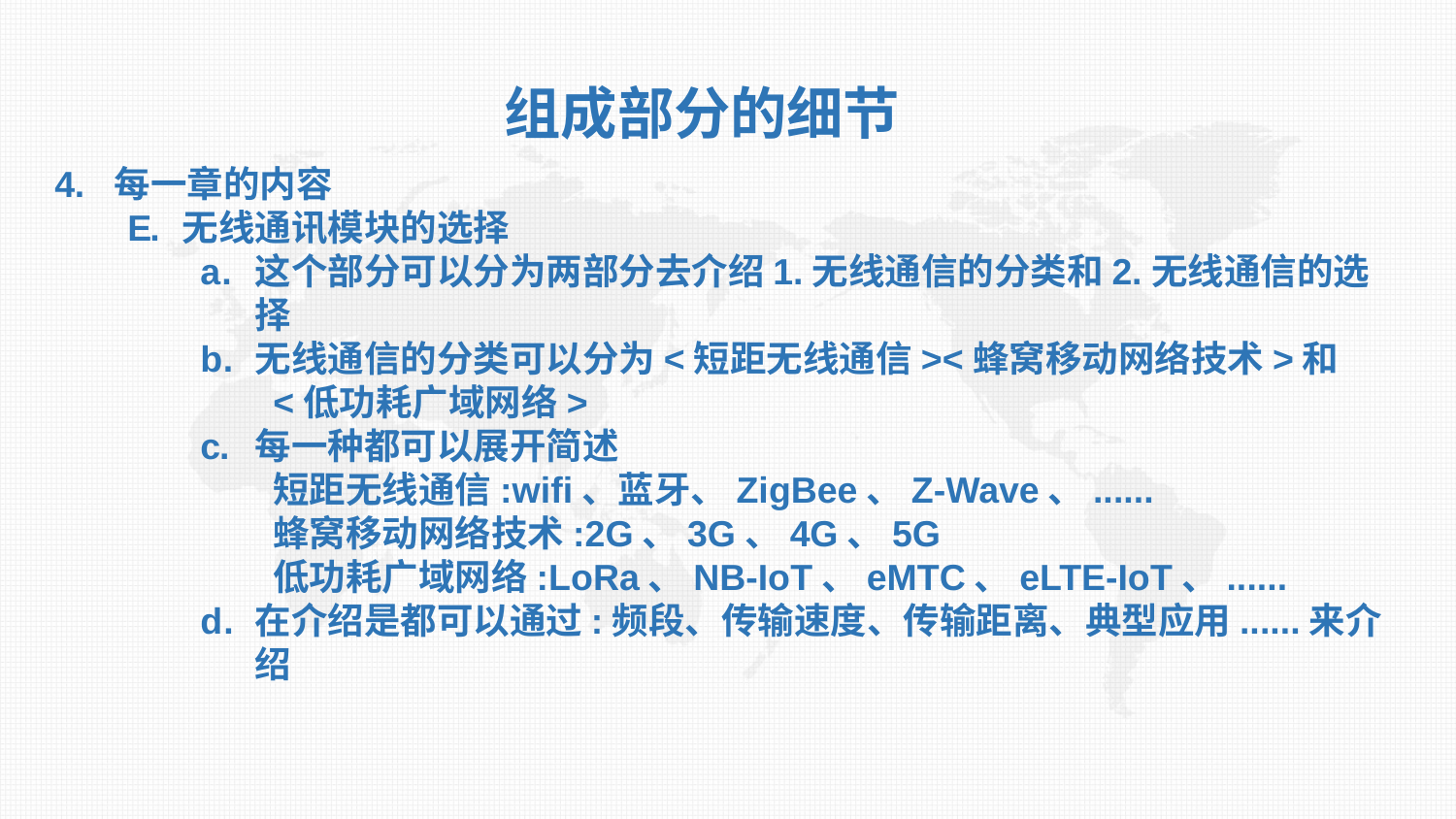

组成部分的细节
4.  每一章的内容
无线通讯模块的选择
这个部分可以分为两部分去介绍1.无线通信的分类和2.无线通信的选择
无线通信的分类可以分为<短距无线通信><蜂窝移动网络技术>和
<低功耗广域网络>
每一种都可以展开简述
短距无线通信:wifi、蓝牙、ZigBee、Z-Wave、......
蜂窝移动网络技术:2G、3G、4G、5G
低功耗广域网络:LoRa、NB-IoT、eMTC、eLTE-IoT、......
在介绍是都可以通过:频段、传输速度、传输距离、典型应用......来介绍